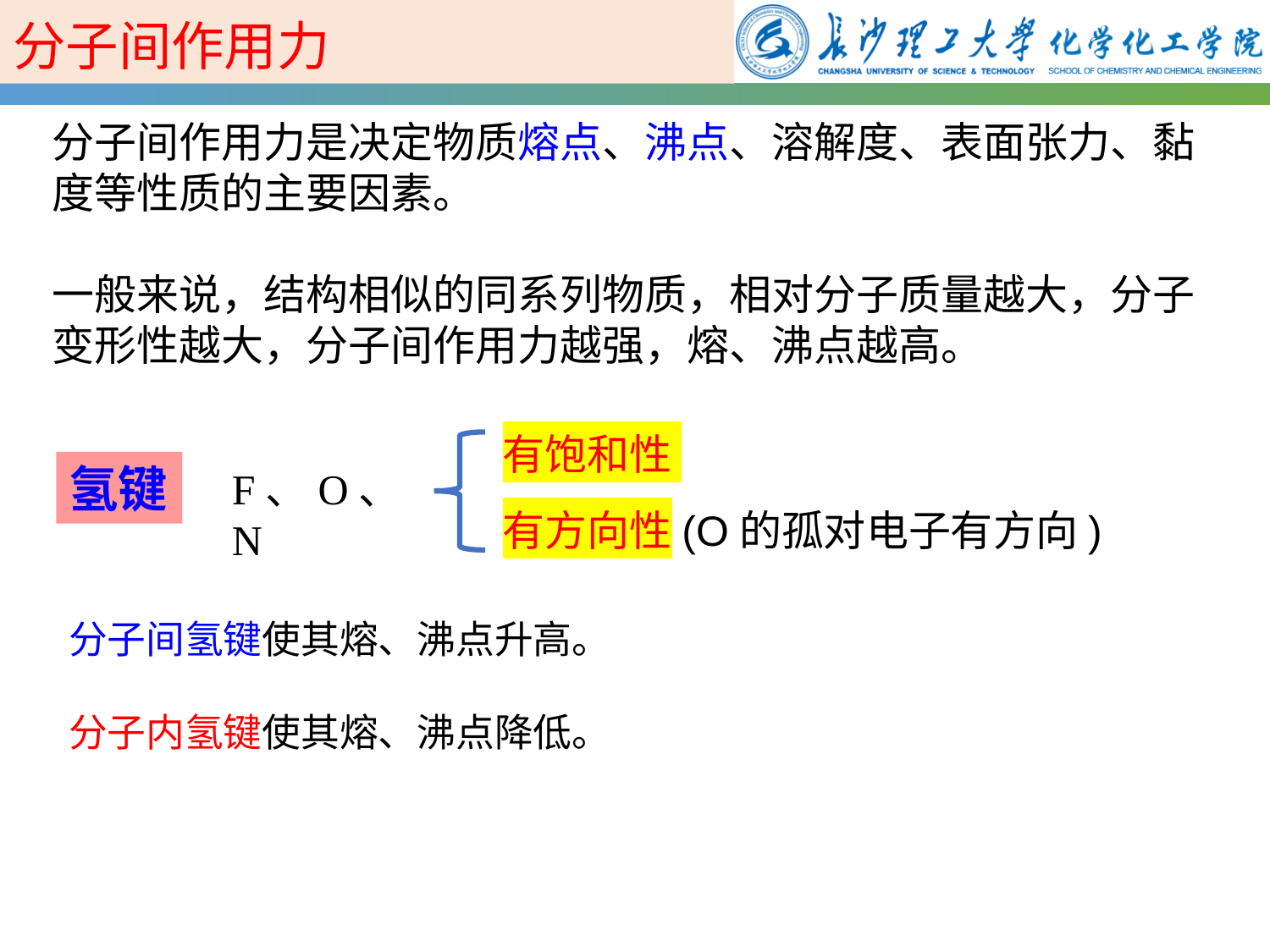

分子间作用力
分子间作用力是决定物质熔点、沸点、溶解度、表面张力、黏度等性质的主要因素。

一般来说，结构相似的同系列物质，相对分子质量越大，分子变形性越大，分子间作用力越强，熔、沸点越高。

有饱和性
有方向性(O的孤对电子有方向)

氢键
F、O、N
分子间氢键使其熔、沸点升高。
分子内氢键使其熔、沸点降低。

41